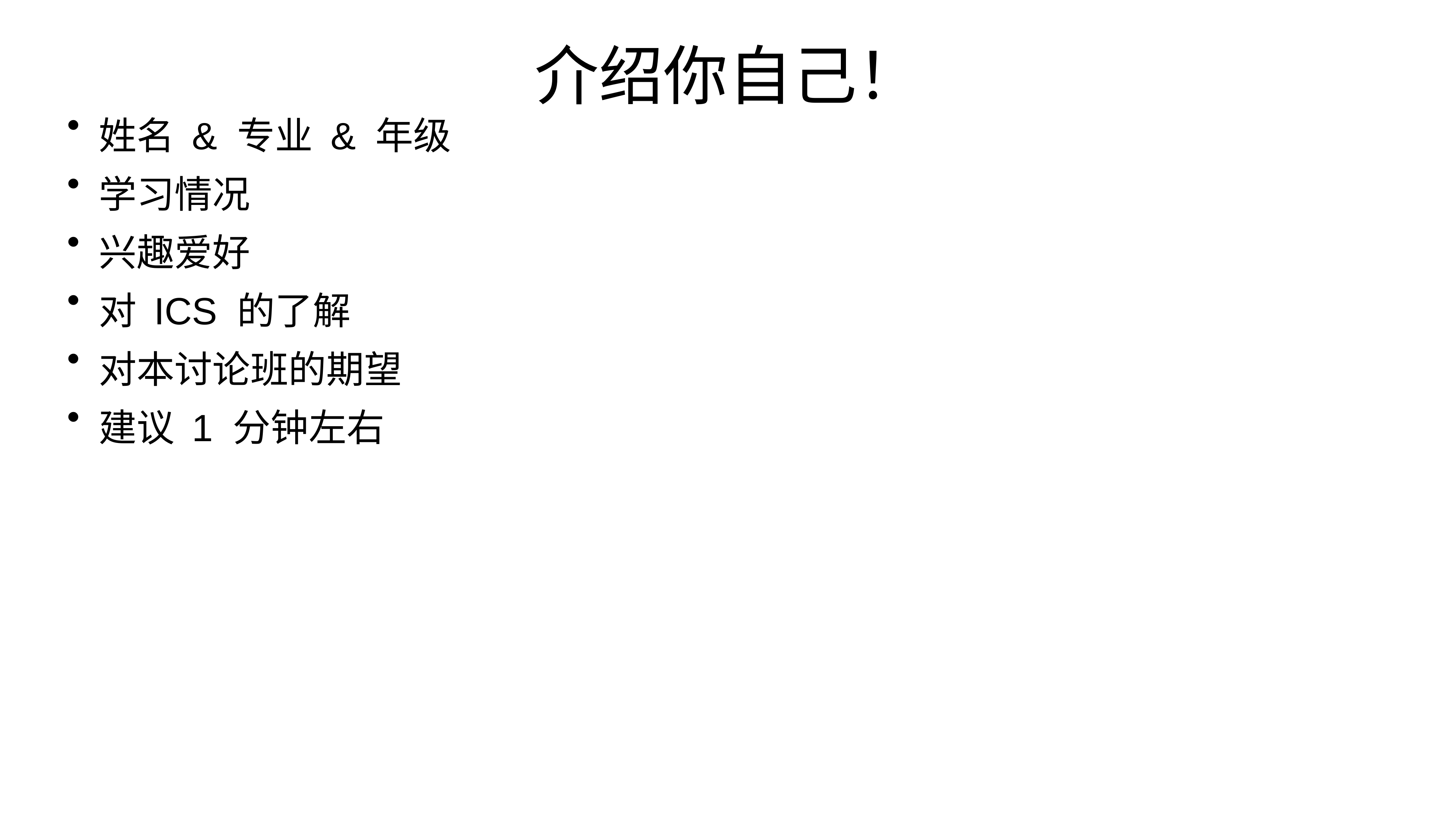

介绍你自己！
姓名 & 专业 & 年级
学习情况
兴趣爱好
对 ICS 的了解
对本讨论班的期望
建议 1 分钟左右